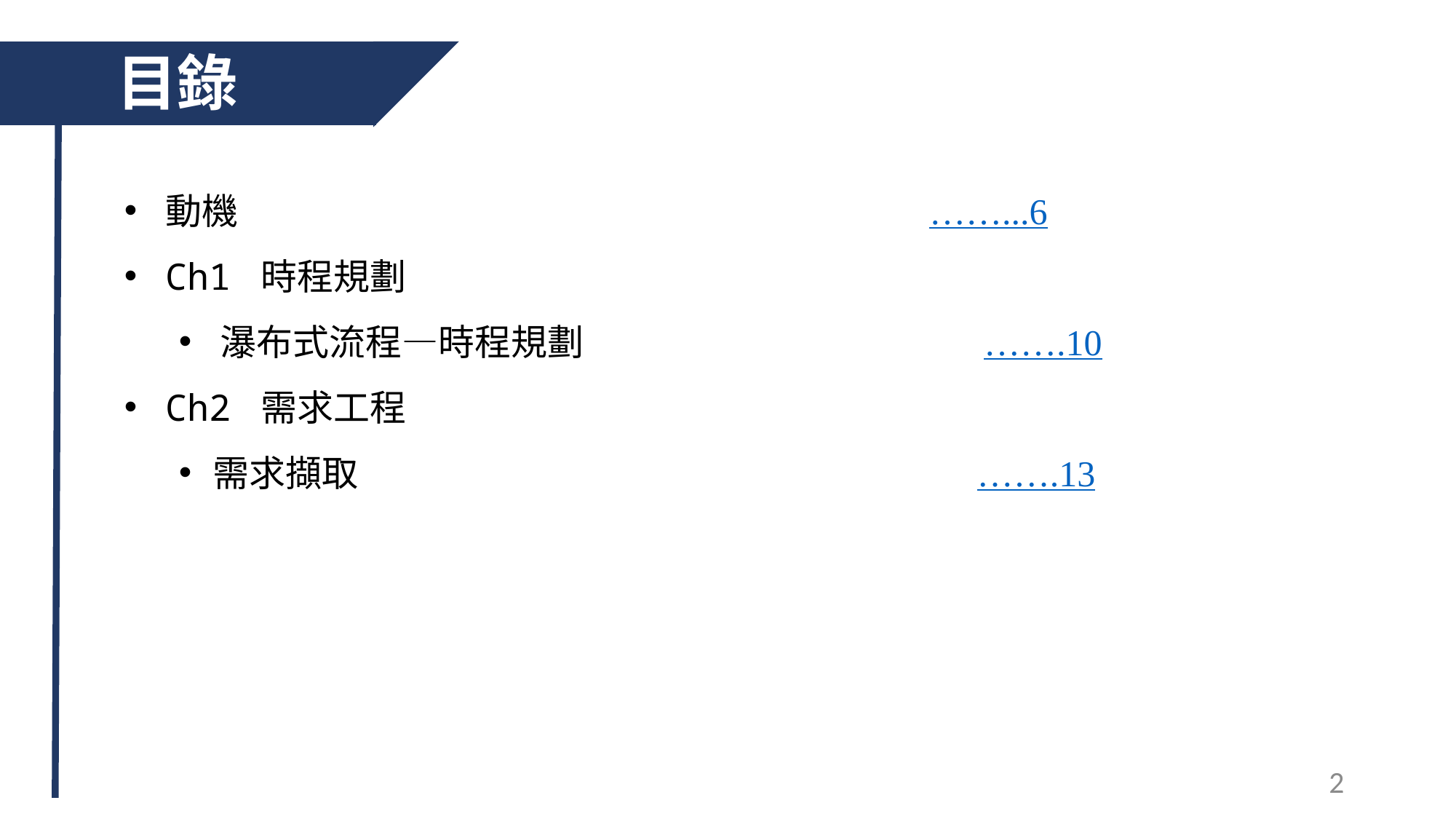

目錄

動機 							……...6
Ch1 時程規劃
瀑布式流程—時程規劃				…….10
Ch2 需求工程
需求擷取						…….13

2